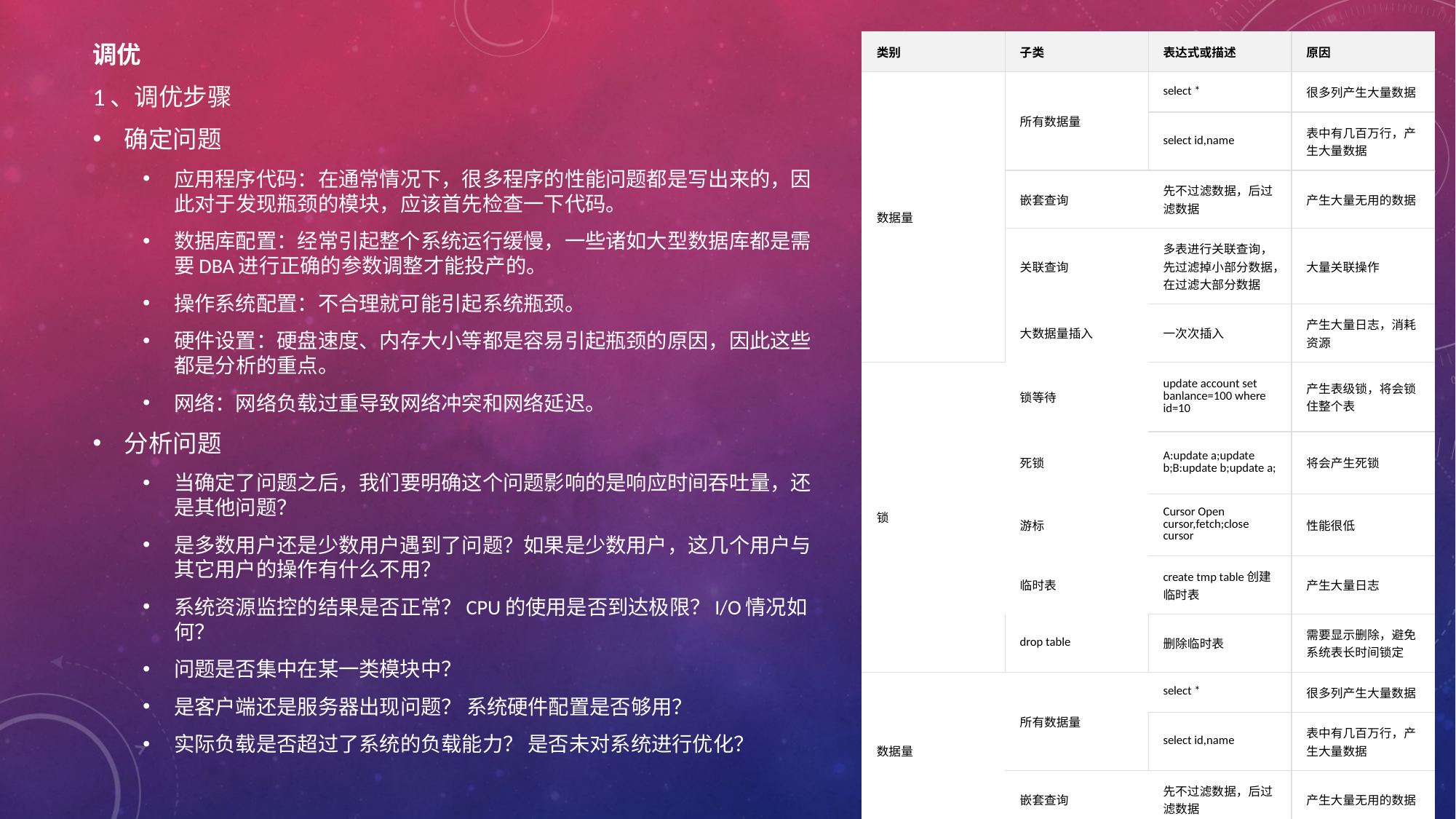

调优
1、调优步骤
确定问题
应用程序代码：在通常情况下，很多程序的性能问题都是写出来的，因此对于发现瓶颈的模块，应该首先检查一下代码。
数据库配置：经常引起整个系统运行缓慢，一些诸如大型数据库都是需要DBA进行正确的参数调整才能投产的。
操作系统配置：不合理就可能引起系统瓶颈。
硬件设置：硬盘速度、内存大小等都是容易引起瓶颈的原因，因此这些都是分析的重点。
网络：网络负载过重导致网络冲突和网络延迟。
分析问题
当确定了问题之后，我们要明确这个问题影响的是响应时间吞吐量，还是其他问题？
是多数用户还是少数用户遇到了问题？如果是少数用户，这几个用户与其它用户的操作有什么不用？
系统资源监控的结果是否正常？CPU的使用是否到达极限？I/O情况如何？
问题是否集中在某一类模块中？
是客户端还是服务器出现问题？ 系统硬件配置是否够用？
实际负载是否超过了系统的负载能力？ 是否未对系统进行优化？
| 类别 | 子类 | 表达式或描述 | 原因 |
| --- | --- | --- | --- |
| 数据量 | 所有数据量 | select \* | 很多列产生大量数据 |
|  |  | select id,name | 表中有几百万行，产生大量数据 |
|  | 嵌套查询 | 先不过滤数据，后过滤数据 | 产生大量无用的数据 |
|  | 关联查询 | 多表进行关联查询，先过滤掉小部分数据，在过滤大部分数据 | 大量关联操作 |
|  | 大数据量插入 | 一次次插入 | 产生大量日志，消耗资源 |
| 锁 | 锁等待 | update account set banlance=100 where id=10 | 产生表级锁，将会锁住整个表 |
|  | 死锁 | A:update a;update b;B:update b;update a; | 将会产生死锁 |
|  | 游标 | Cursor Open cursor,fetch;close cursor | 性能很低 |
|  | 临时表 | create tmp table创建临时表 | 产生大量日志 |
|  | drop table | 删除临时表 | 需要显示删除，避免系统表长时间锁定 |
| 数据量 | 所有数据量 | select \* | 很多列产生大量数据 |
|  |  | select id,name | 表中有几百万行，产生大量数据 |
|  | 嵌套查询 | 先不过滤数据，后过滤数据 | 产生大量无用的数据 |